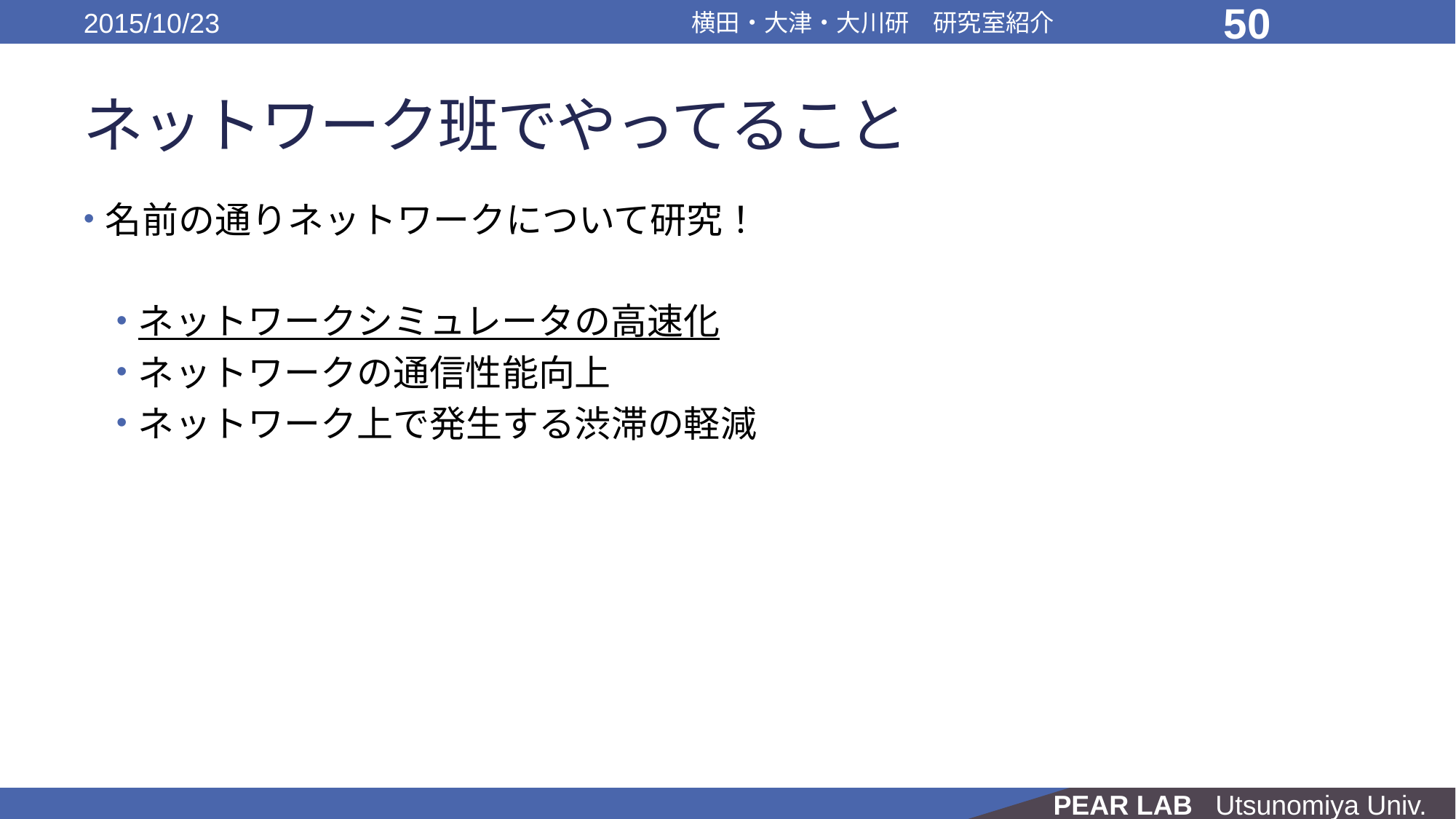

2015/10/23
横田・大津・大川研　研究室紹介
50
# ネットワーク班でやってること
名前の通りネットワークについて研究！

ネットワークシミュレータの高速化
ネットワークの通信性能向上
ネットワーク上で発生する渋滞の軽減